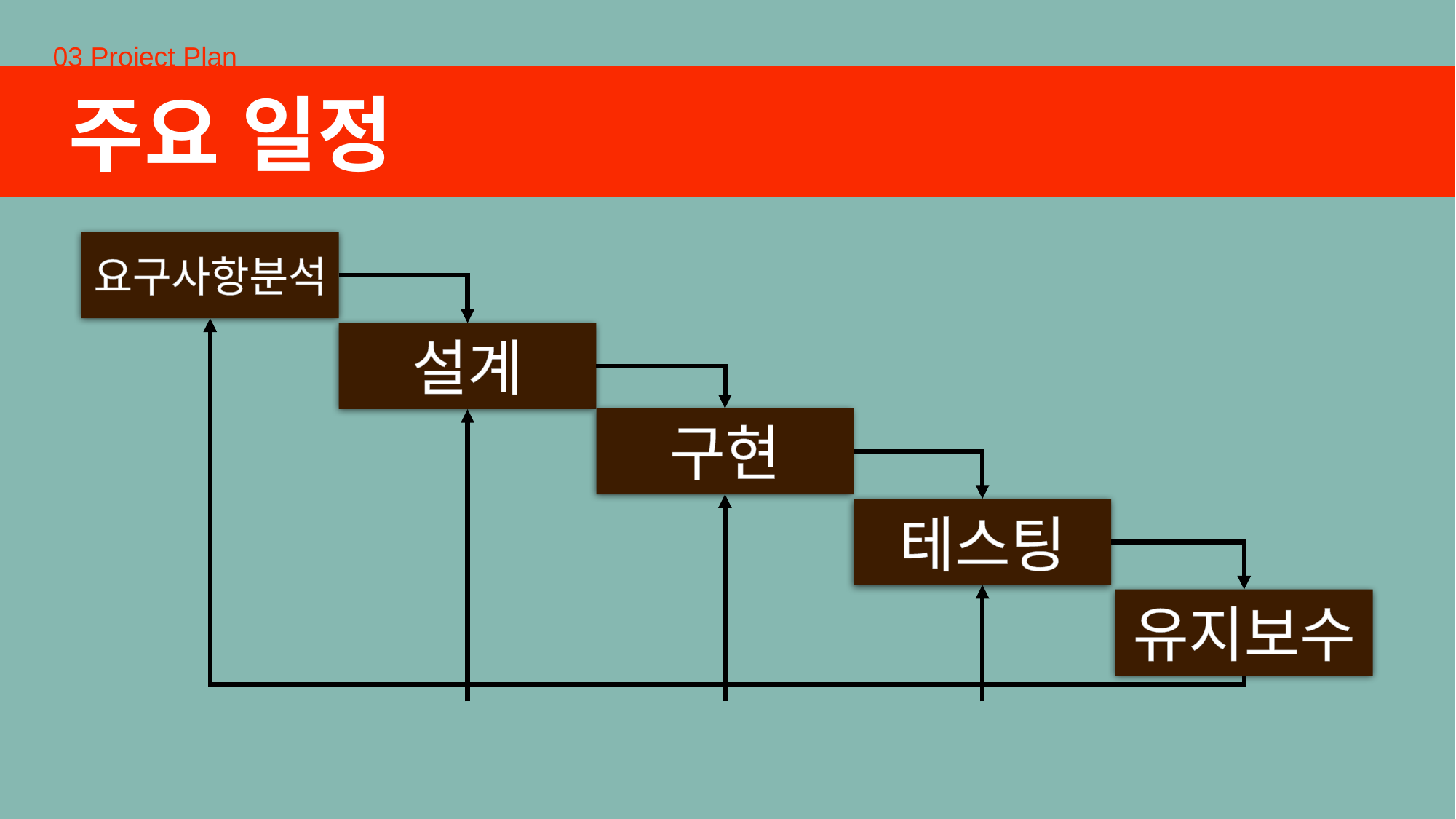

03 Project Plan
주요 일정

요구사항분석

설계

구현

테스팅

유지보수